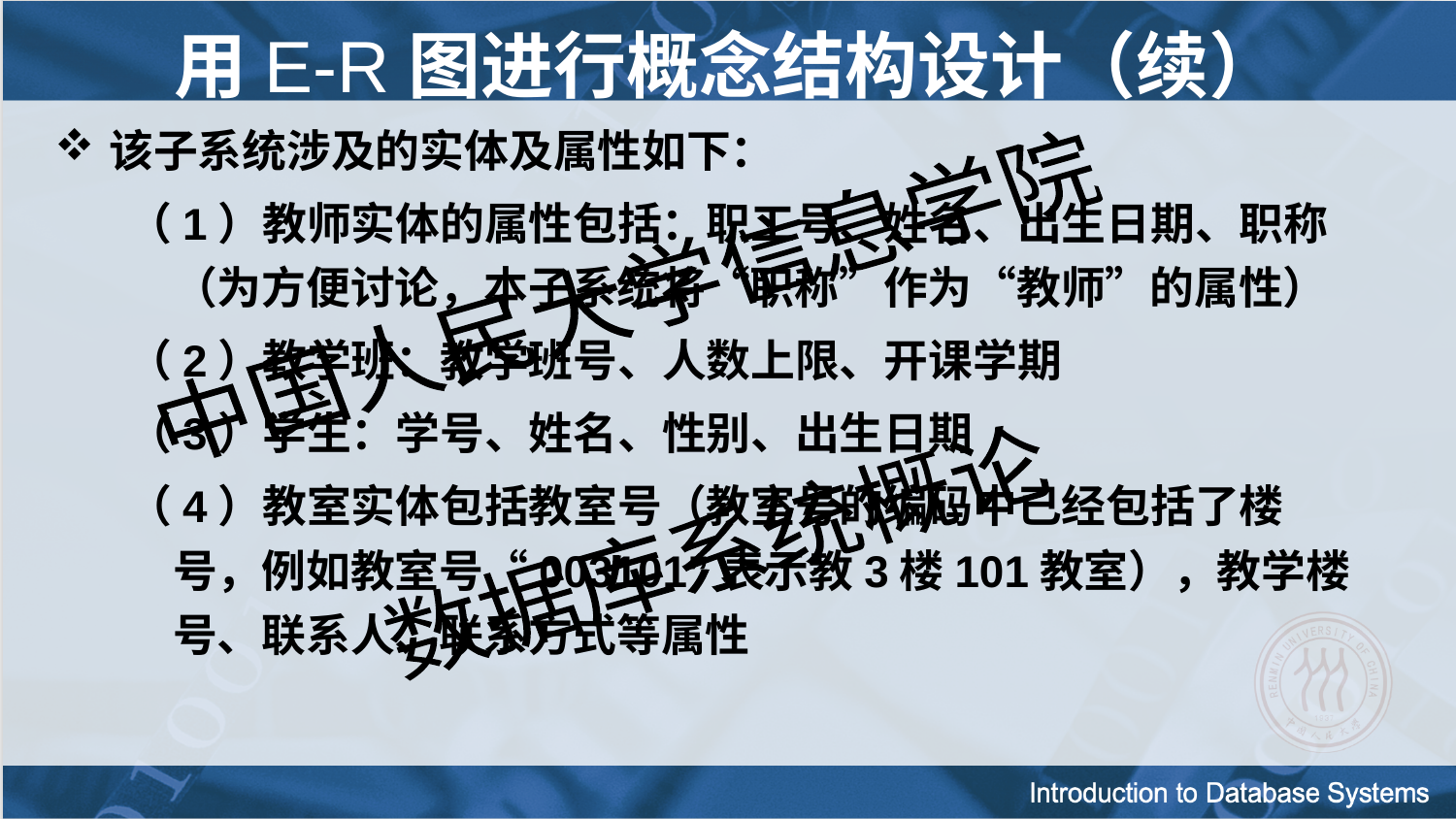

# 用E-R图进行概念结构设计（续）
该子系统涉及的实体及属性如下：
（1）教师实体的属性包括：职工号、姓名、出生日期、职称（为方便讨论，本子系统将“职称”作为“教师”的属性）
（2）教学班：教学班号、人数上限、开课学期
（3）学生：学号、姓名、性别、出生日期
（4）教室实体包括教室号（教室号的编码中已经包括了楼号，例如教室号“003101”表示教3楼101教室），教学楼号、联系人、联系方式等属性